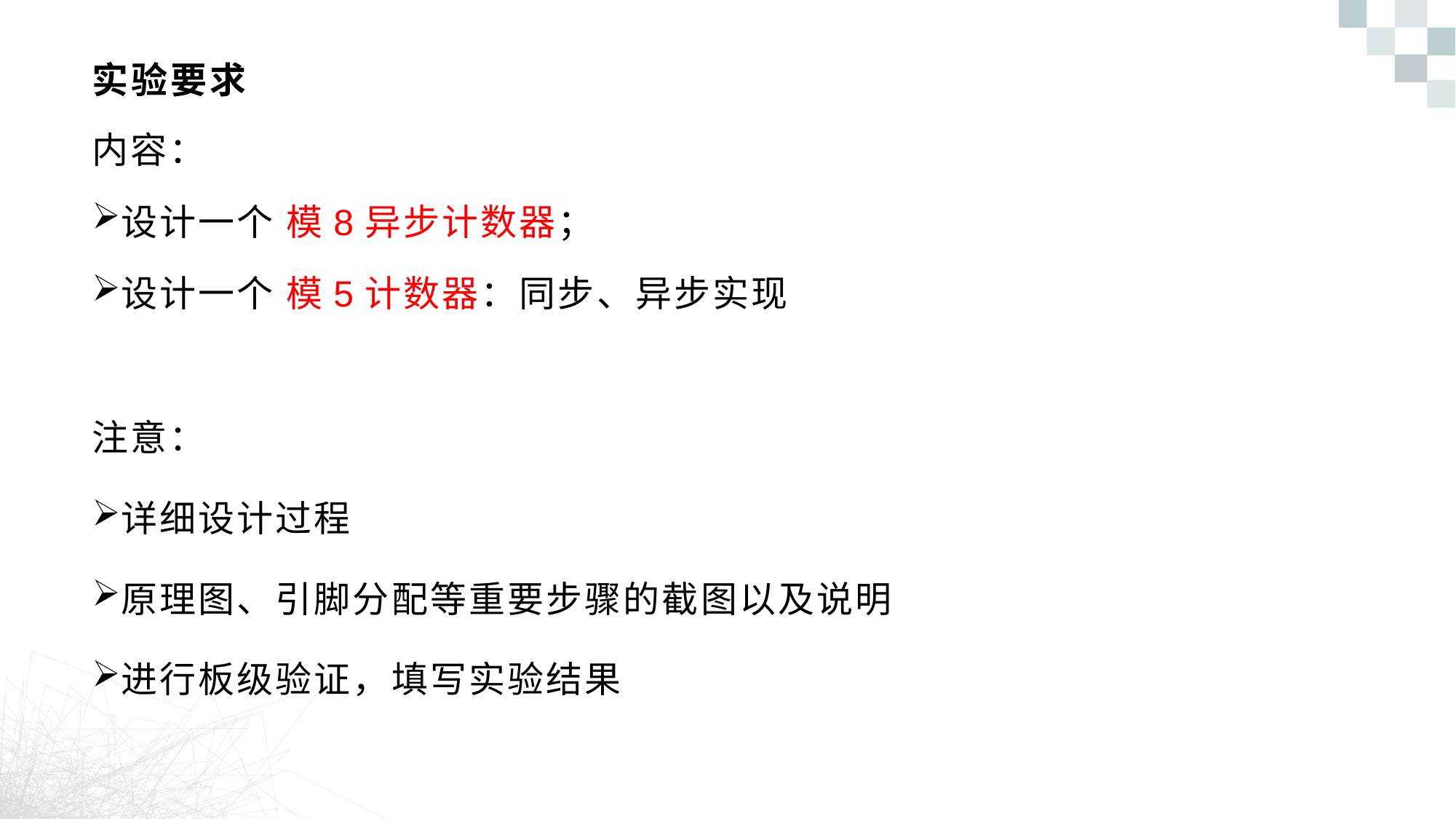

# 实验要求
内容：
设计一个 模8异步计数器；
设计一个 模5计数器：同步、异步实现

注意：
详细设计过程
原理图、引脚分配等重要步骤的截图以及说明
进行板级验证，填写实验结果